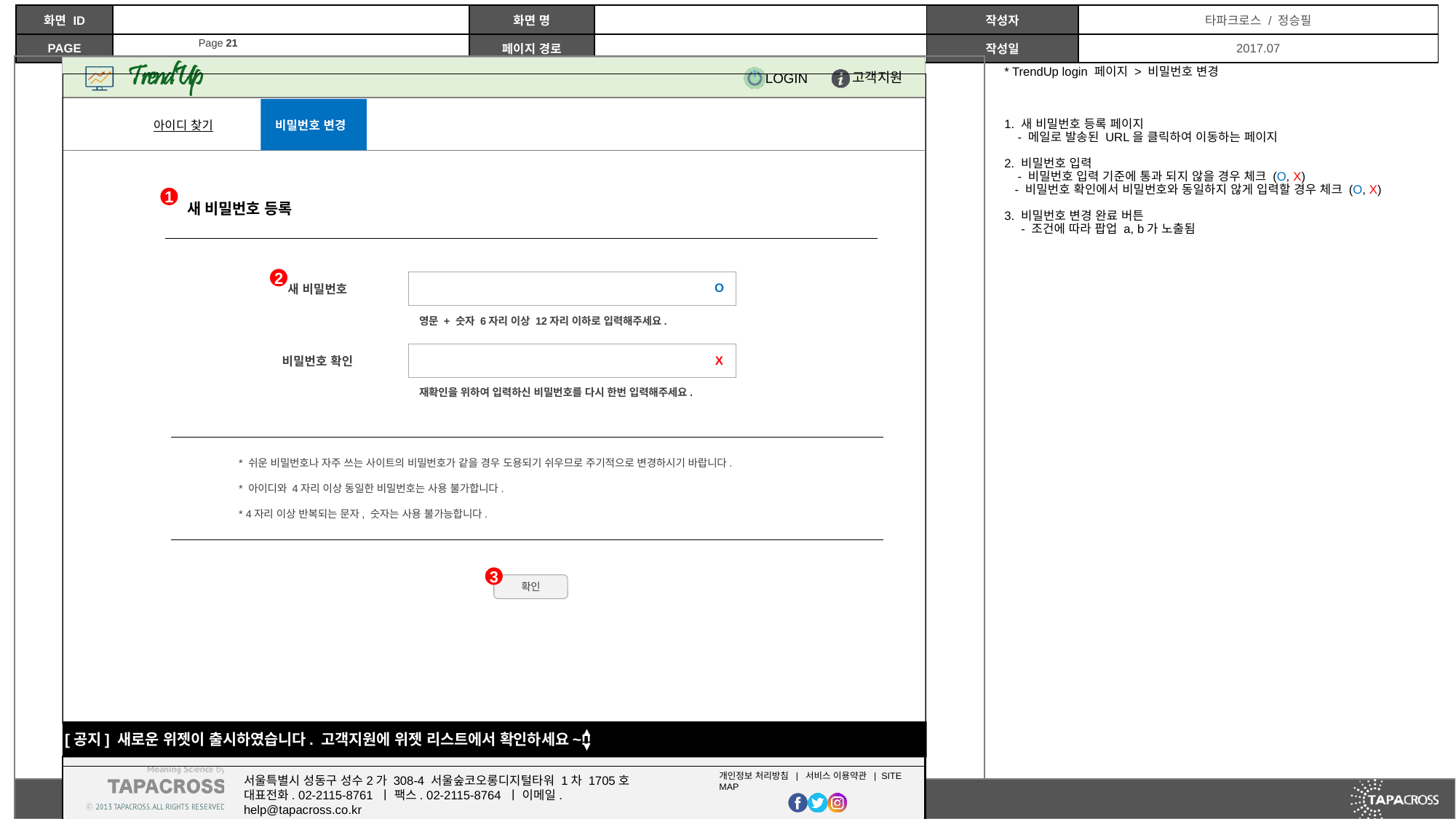

* TrendUp login 페이지 > 비밀번호 변경
1. 새 비밀번호 등록 페이지
   - 메일로 발송된 URL을 클릭하여 이동하는 페이지
2. 비밀번호 입력
   - 비밀번호 입력 기준에 통과 되지 않을 경우 체크 (O, X)
   - 비밀번호 확인에서 비밀번호와 동일하지 않게 입력할 경우 체크 (O, X)
3. 비밀번호 변경 완료 버튼
    - 조건에 따라 팝업 a, b가 노출됨

아이디 찾기
비밀번호 변경
1
새 비밀번호 등록
2
새 비밀번호

O
영문 + 숫자 6자리 이상 12자리 이하로 입력해주세요.
비밀번호 확인

X
재확인을 위하여 입력하신 비밀번호를 다시 한번 입력해주세요.
* 쉬운 비밀번호나 자주 쓰는 사이트의 비밀번호가 같을 경우 도용되기 쉬우므로 주기적으로 변경하시기 바랍니다.
* 아이디와 4자리 이상 동일한 비밀번호는 사용 불가합니다.
* 4자리 이상 반복되는 문자, 숫자는 사용 불가능합니다.
3
확인